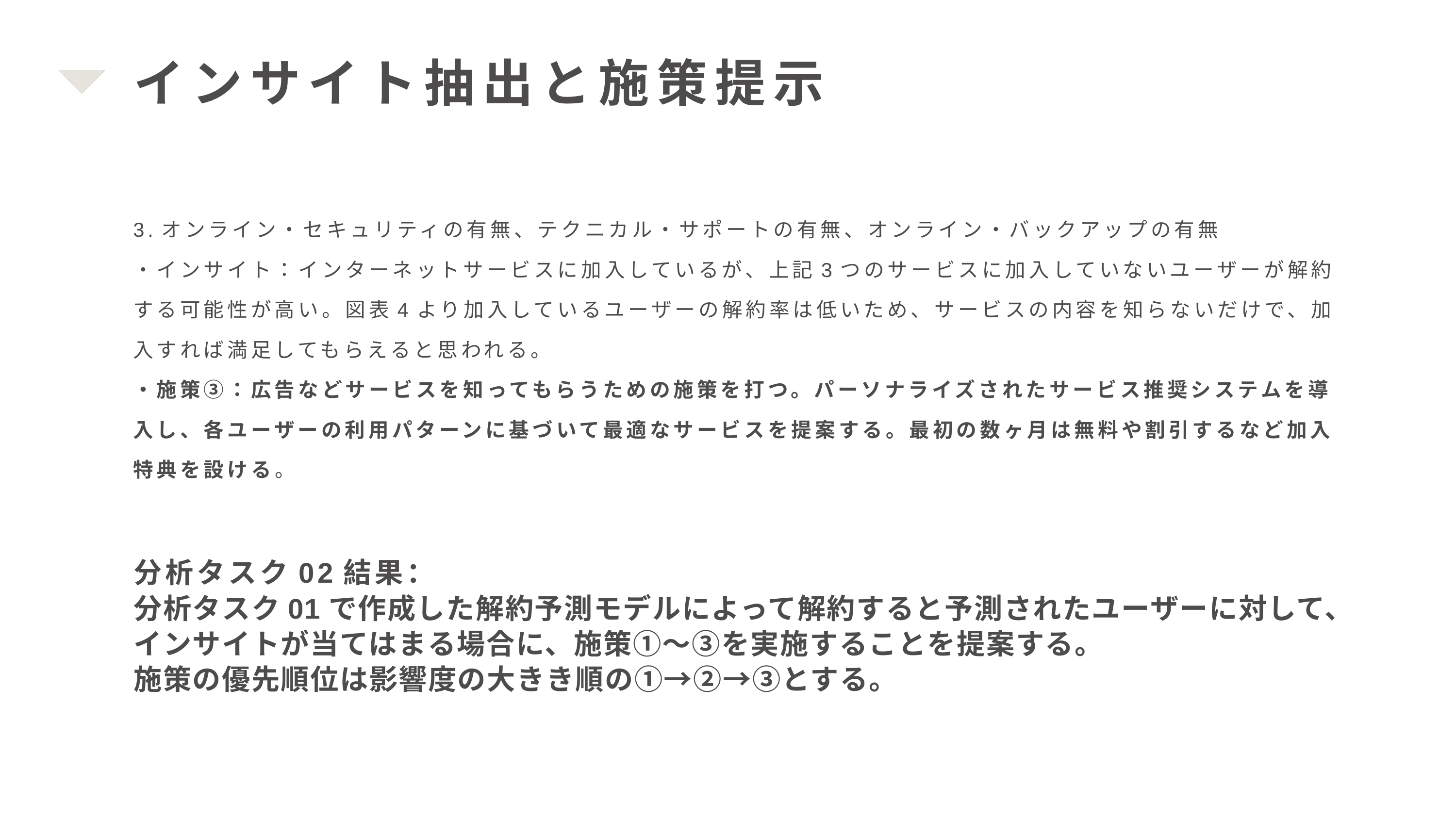

インサイト抽出と施策提示

3.オンライン・セキュリティの有無、テクニカル・サポートの有無、オンライン・バックアップの有無
・インサイト：インターネットサービスに加入しているが、上記3つのサービスに加入していないユーザーが解約する可能性が高い。図表4より加入しているユーザーの解約率は低いため、サービスの内容を知らないだけで、加入すれば満足してもらえると思われる。
・施策③：広告などサービスを知ってもらうための施策を打つ。パーソナライズされたサービス推奨システムを導入し、各ユーザーの利用パターンに基づいて最適なサービスを提案する。最初の数ヶ月は無料や割引するなど加入特典を設ける。
分析タスク02結果：
分析タスク01で作成した解約予測モデルによって解約すると予測されたユーザーに対して、インサイトが当てはまる場合に、施策①〜③を実施することを提案する。
施策の優先順位は影響度の大きき順の①→②→③とする。